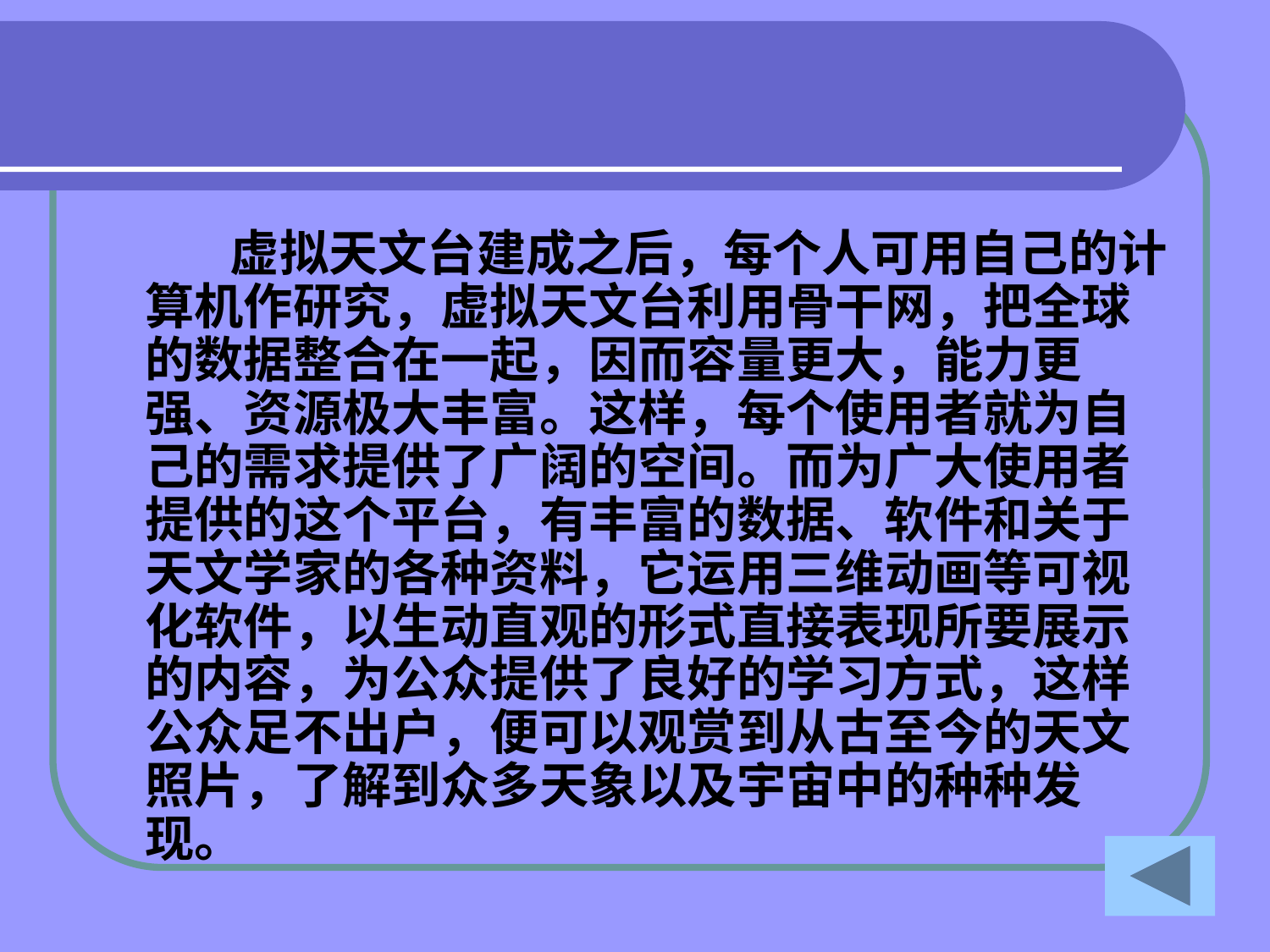

虚拟天文台建成之后，每个人可用自己的计算机作研究，虚拟天文台利用骨干网，把全球的数据整合在一起，因而容量更大，能力更强、资源极大丰富。这样，每个使用者就为自己的需求提供了广阔的空间。而为广大使用者提供的这个平台，有丰富的数据、软件和关于天文学家的各种资料，它运用三维动画等可视化软件，以生动直观的形式直接表现所要展示的内容，为公众提供了良好的学习方式，这样公众足不出户，便可以观赏到从古至今的天文照片，了解到众多天象以及宇宙中的种种发现。